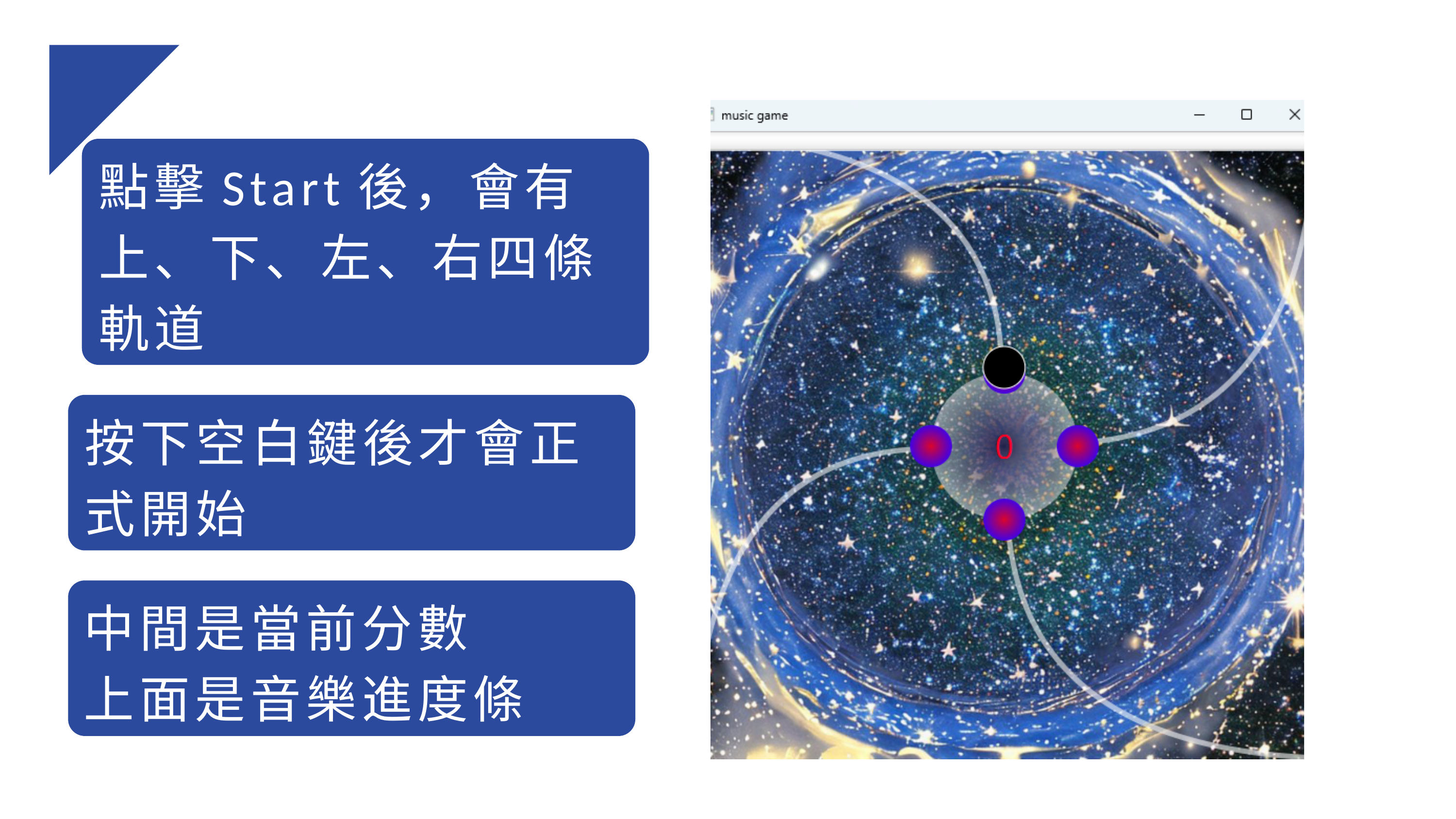

點擊Start後，會有上、下、左、右四條軌道

按下空白鍵後才會正式開始

中間是當前分數
上面是音樂進度條